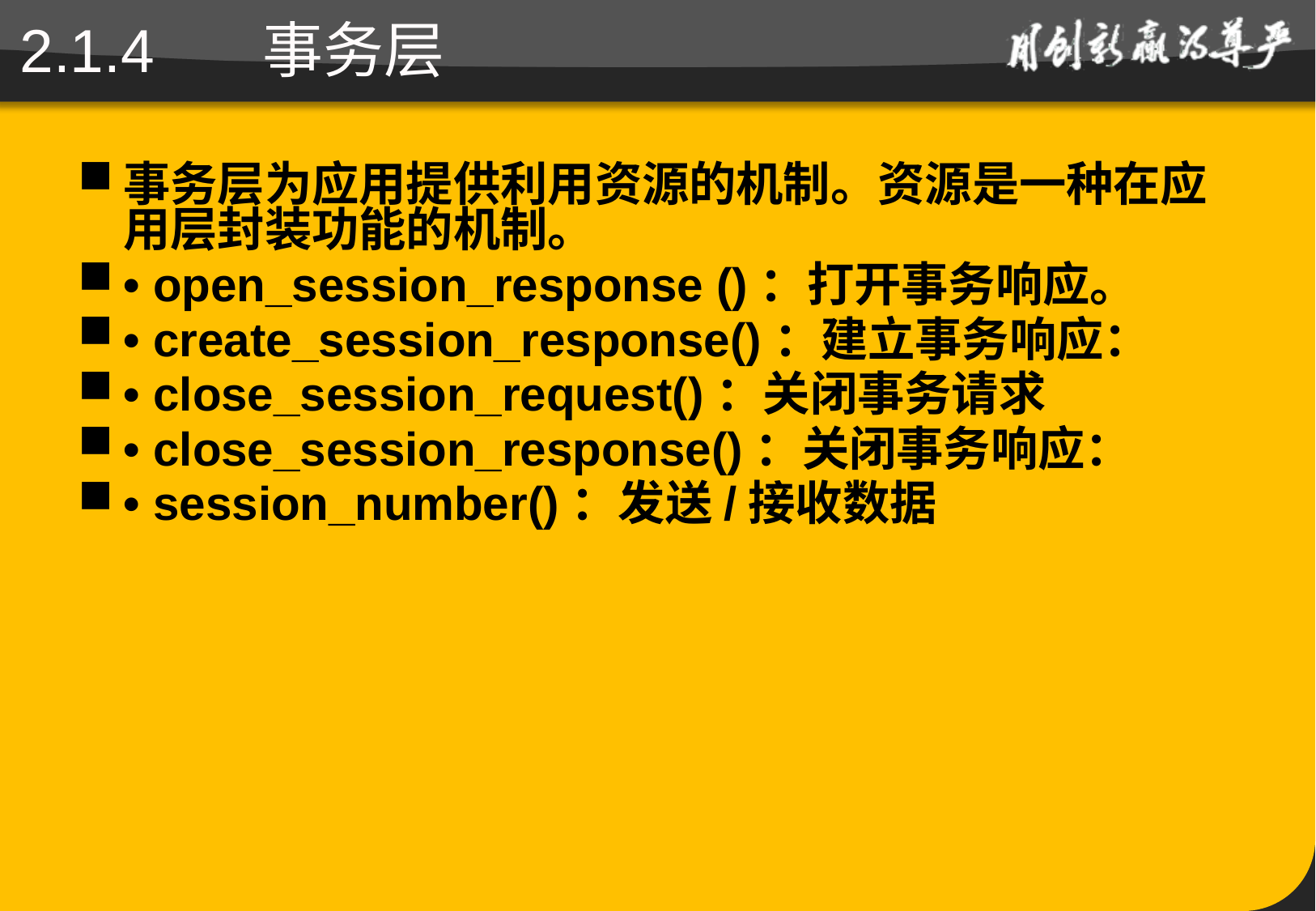

# 2.1.4 	事务层
事务层为应用提供利用资源的机制。资源是一种在应用层封装功能的机制。
• open_session_response ()：打开事务响应。
• create_session_response()：建立事务响应：
• close_session_request()：关闭事务请求
• close_session_response()：关闭事务响应：
• session_number()：发送/接收数据